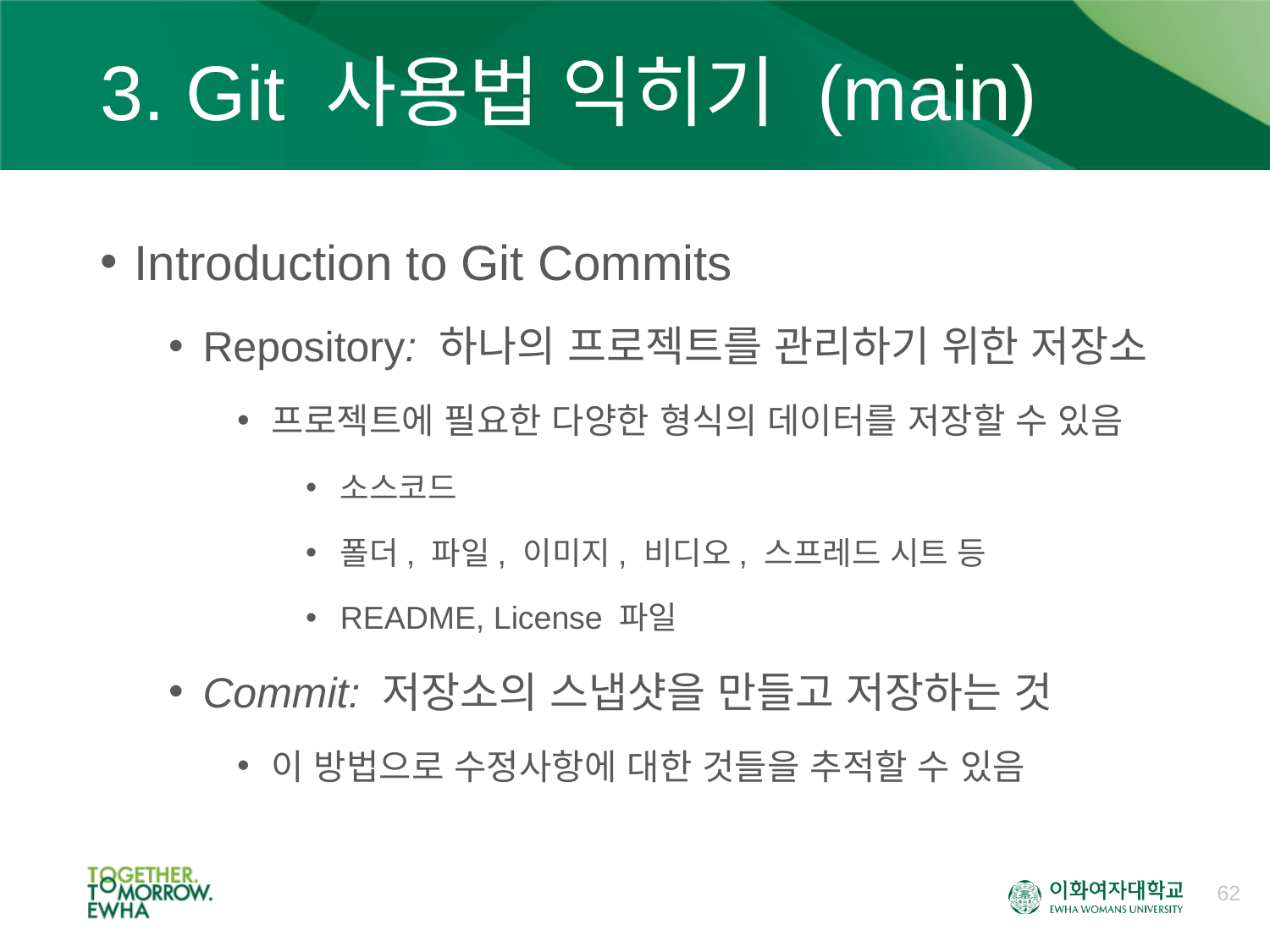

# 3. Git 사용법 익히기 (main)
Introduction to Git Commits
Repository: 하나의 프로젝트를 관리하기 위한 저장소
프로젝트에 필요한 다양한 형식의 데이터를 저장할 수 있음
소스코드
폴더, 파일, 이미지, 비디오, 스프레드 시트 등
README, License 파일
Commit: 저장소의 스냅샷을 만들고 저장하는 것
이 방법으로 수정사항에 대한 것들을 추적할 수 있음
62